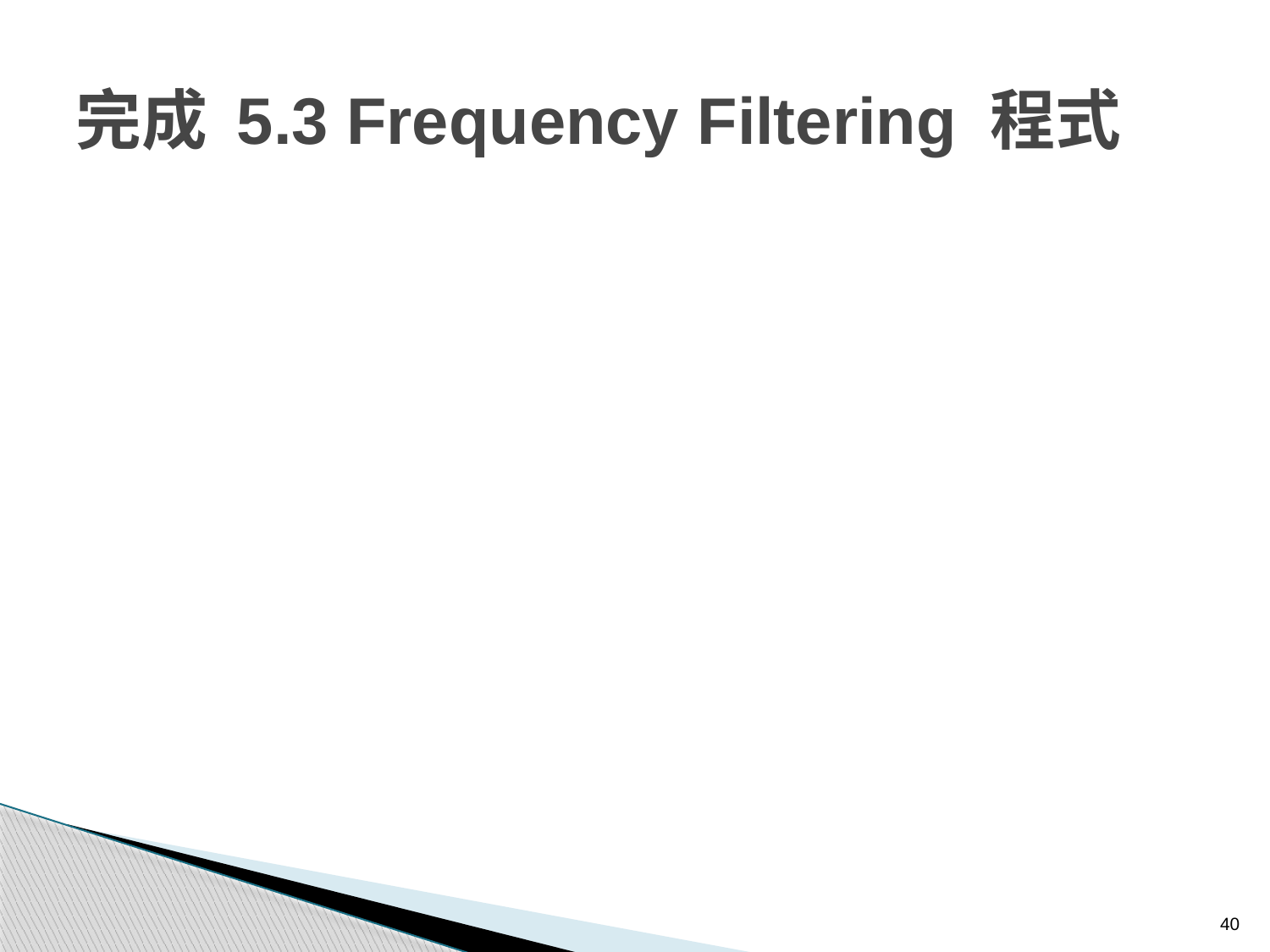

# 完成 5.3 Frequency Filtering 程式

40